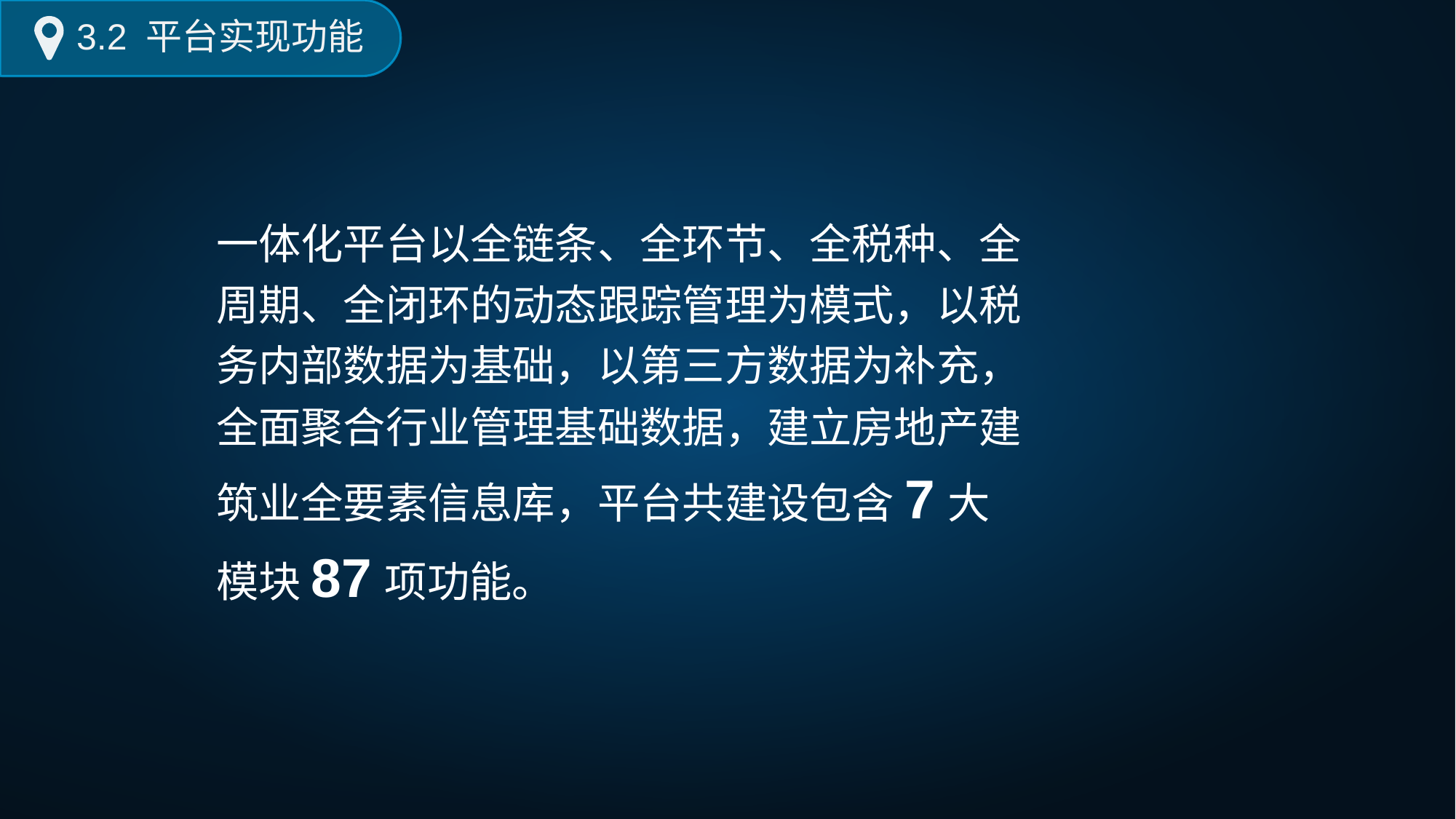

3.2 平台实现功能
一体化平台以全链条、全环节、全税种、全周期、全闭环的动态跟踪管理为模式，以税务内部数据为基础，以第三方数据为补充，全面聚合行业管理基础数据，建立房地产建筑业全要素信息库，平台共建设包含7大模块87项功能。